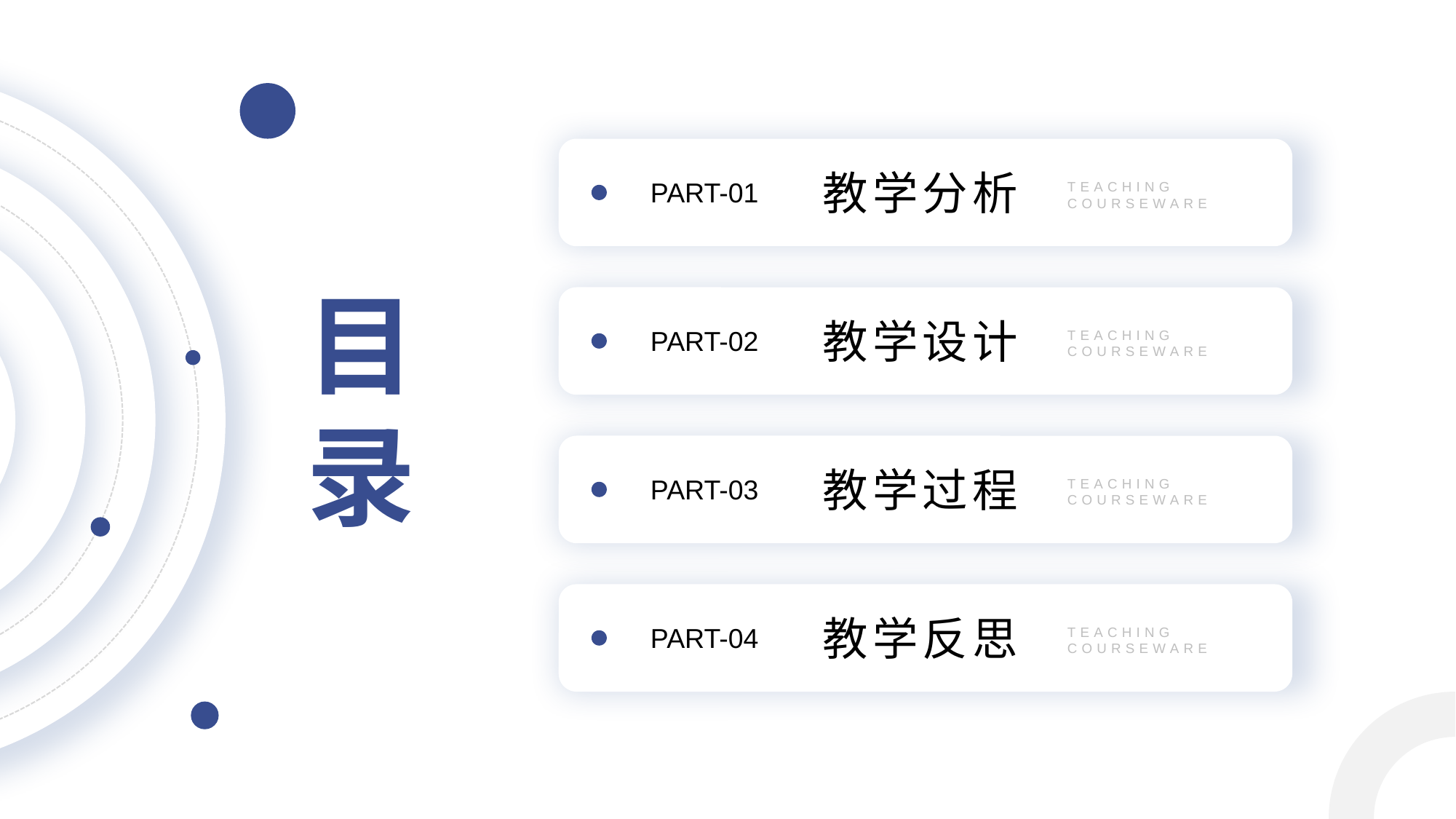

教学分析
PART-01
TEACHING
COURSEWARE
目
录

教学设计
PART-02
TEACHING
COURSEWARE

教学过程
PART-03
TEACHING
COURSEWARE

教学反思
PART-04
TEACHING
COURSEWARE